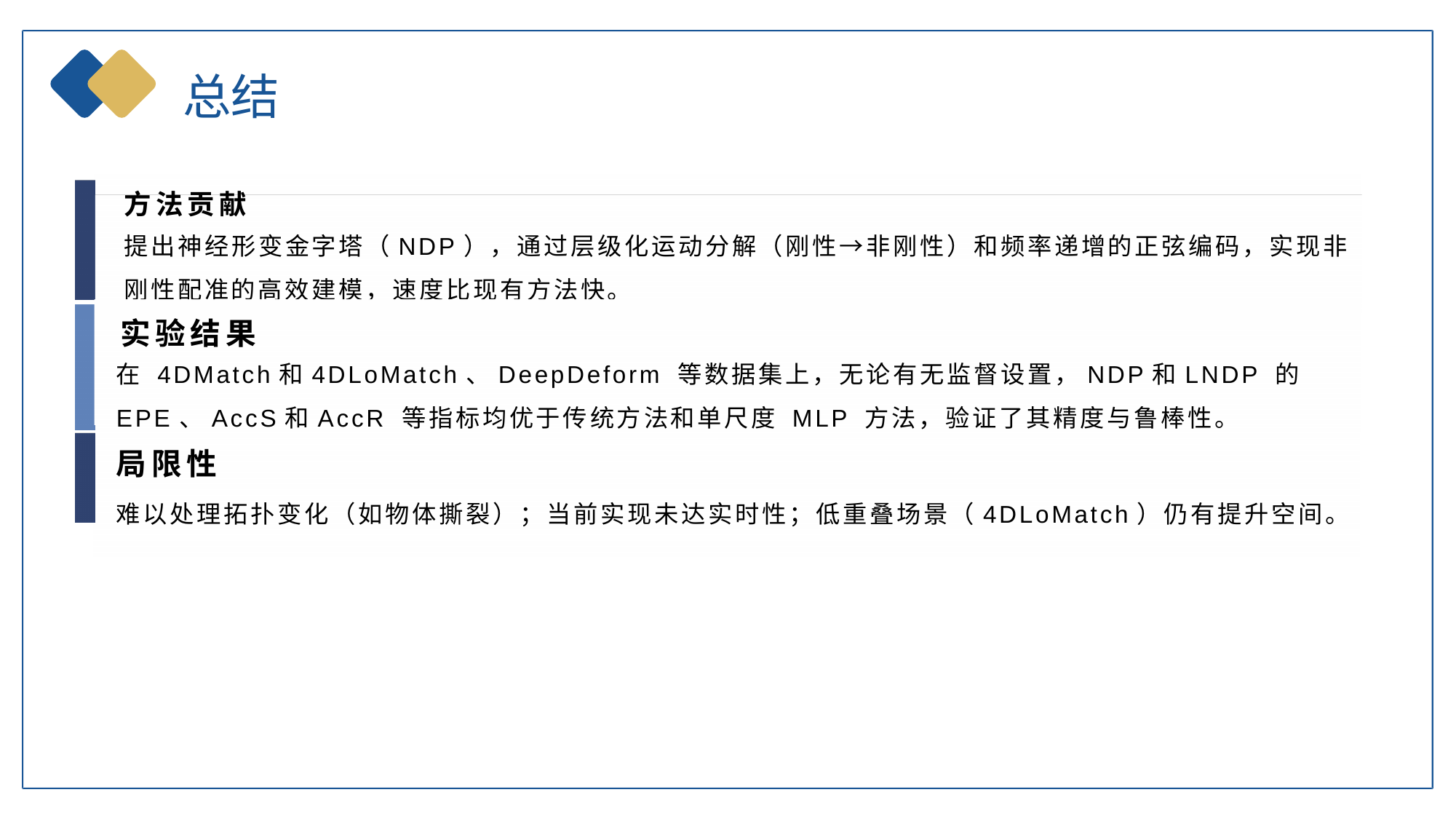

总结

方法贡献

提出神经形变金字塔（NDP），通过层级化运动分解（刚性→非刚性）和频率递增的正弦编码，实现非刚性配准的高效建模，速度比现有方法快。

实验结果
在 4DMatch和4DLoMatch、DeepDeform 等数据集上，无论有无监督设置，NDP和LNDP 的 EPE、AccS和AccR 等指标均优于传统方法和单尺度 MLP 方法，验证了其精度与鲁棒性。

局限性
难以处理拓扑变化（如物体撕裂）；当前实现未达实时性；低重叠场景（4DLoMatch）仍有提升空间。